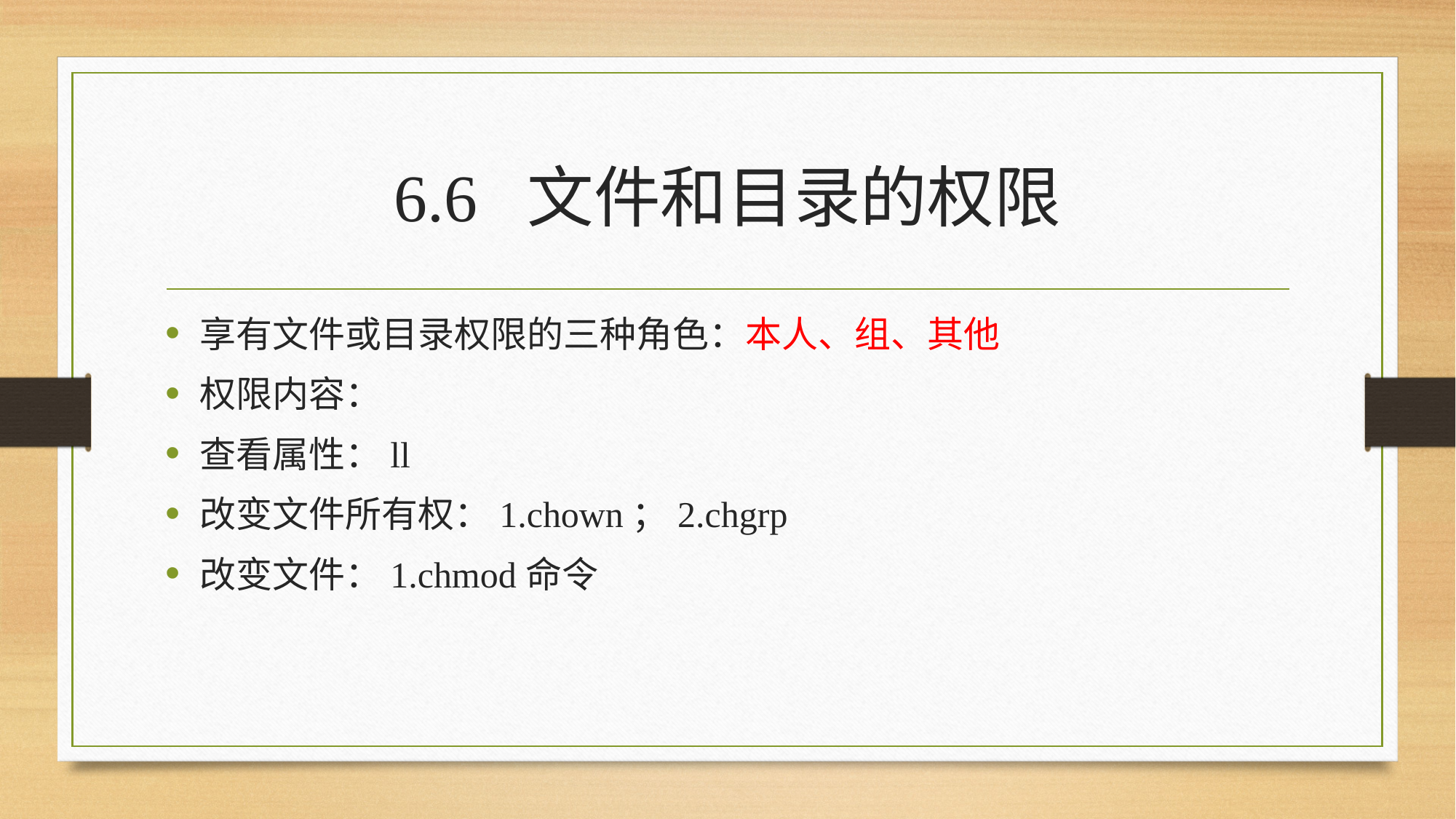

# 6.6  文件和目录的权限
享有文件或目录权限的三种角色：本人、组、其他
权限内容：
查看属性：ll
改变文件所有权：1.chown；2.chgrp
改变文件：1.chmod命令